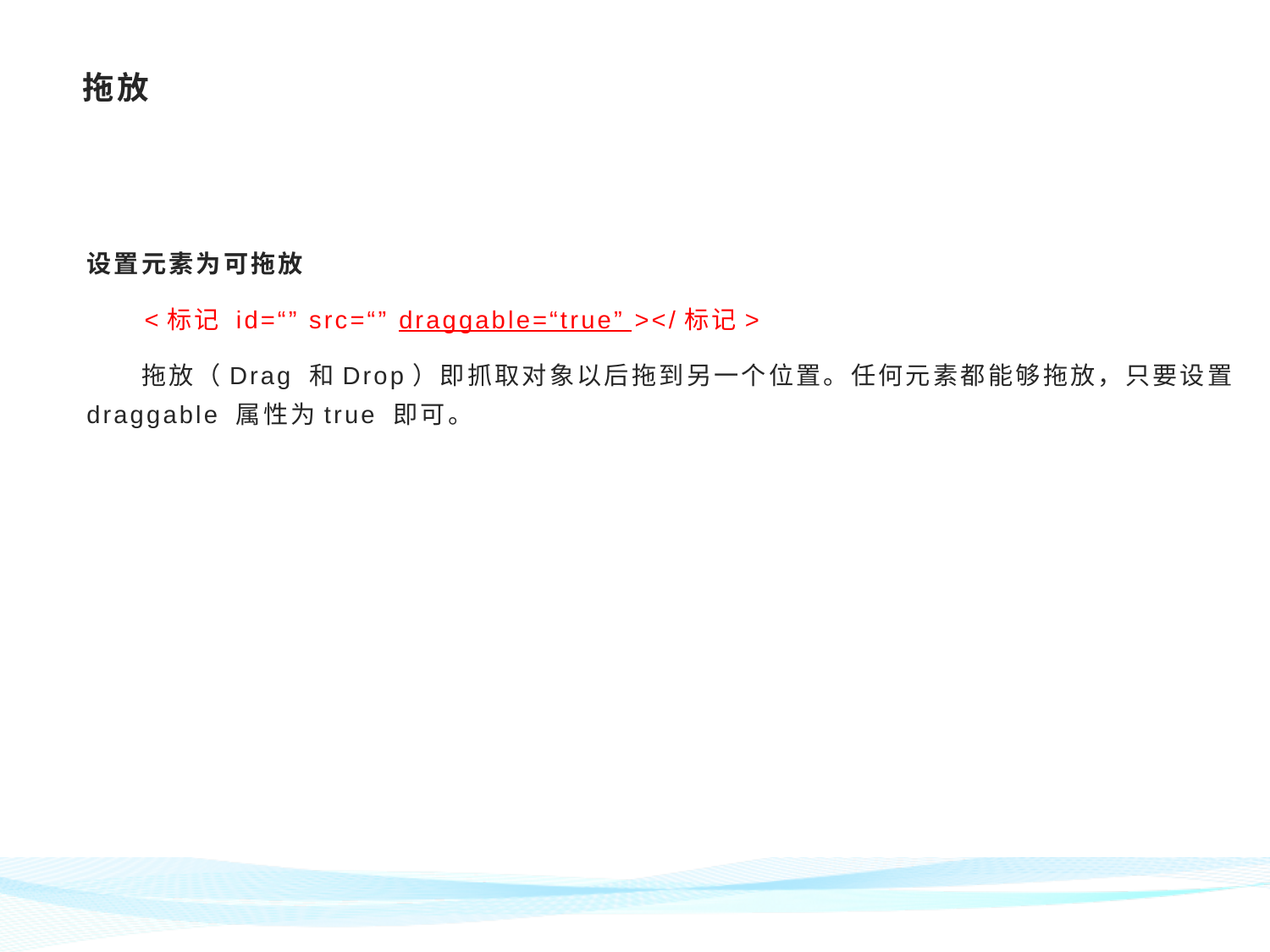

# 拖放
设置元素为可拖放
      <标记 id=“” src=“” draggable=“true” ></标记>
      拖放（Drag 和Drop）即抓取对象以后拖到另一个位置。任何元素都能够拖放，只要设置draggable 属性为true 即可。